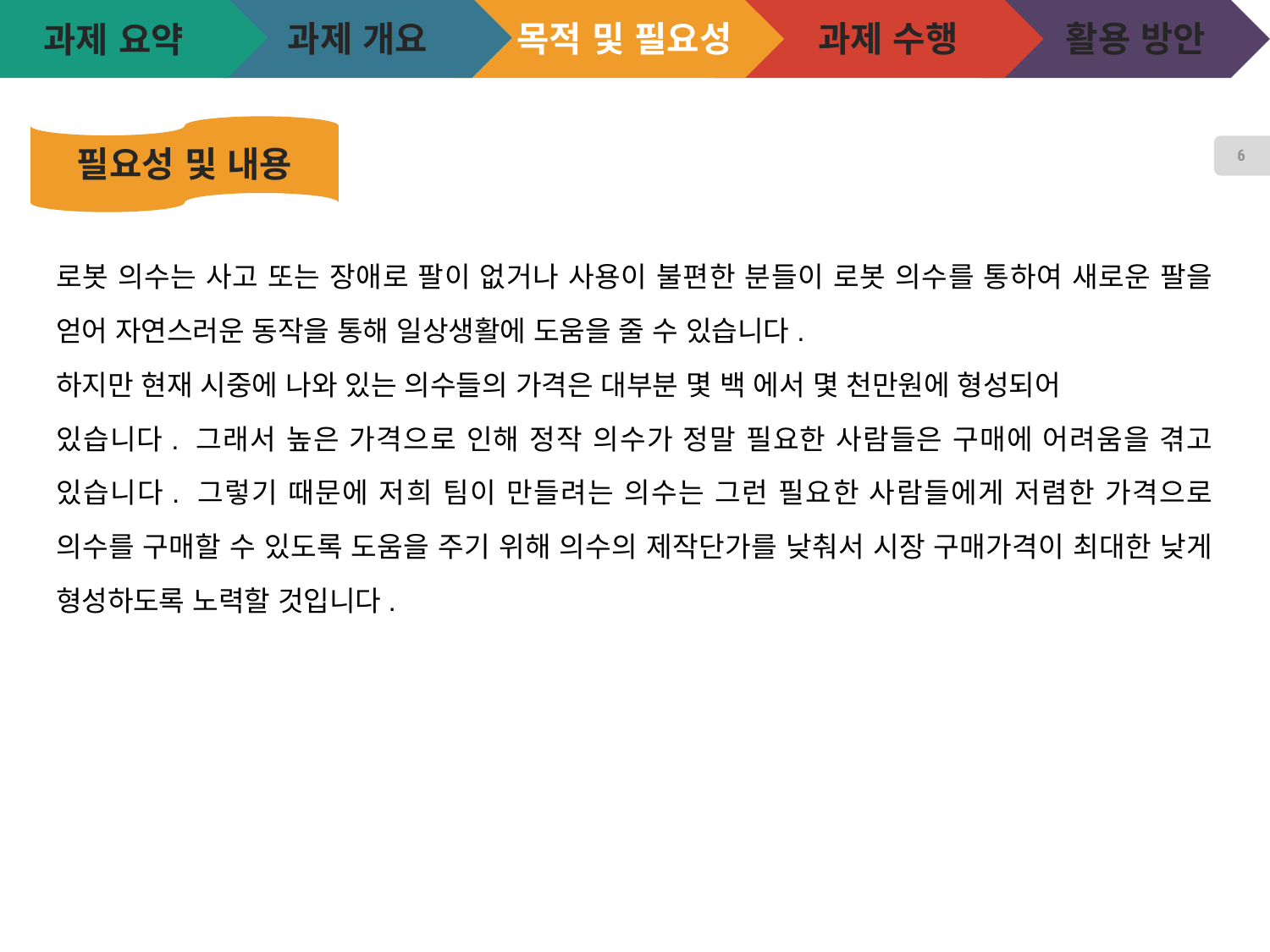

과제 개요
목적 및 필요성
과제 수행
활용 방안
# 과제 요약
필요성 및 내용
6

로봇 의수는 사고 또는 장애로 팔이 없거나 사용이 불편한 분들이 로봇 의수를 통하여 새로운 팔을 얻어 자연스러운 동작을 통해 일상생활에 도움을 줄 수 있습니다.
하지만 현재 시중에 나와 있는 의수들의 가격은 대부분 몇 백 에서 몇 천만원에 형성되어
있습니다. 그래서 높은 가격으로 인해 정작 의수가 정말 필요한 사람들은 구매에 어려움을 겪고 있습니다. 그렇기 때문에 저희 팀이 만들려는 의수는 그런 필요한 사람들에게 저렴한 가격으로 의수를 구매할 수 있도록 도움을 주기 위해 의수의 제작단가를 낮춰서 시장 구매가격이 최대한 낮게 형성하도록 노력할 것입니다.